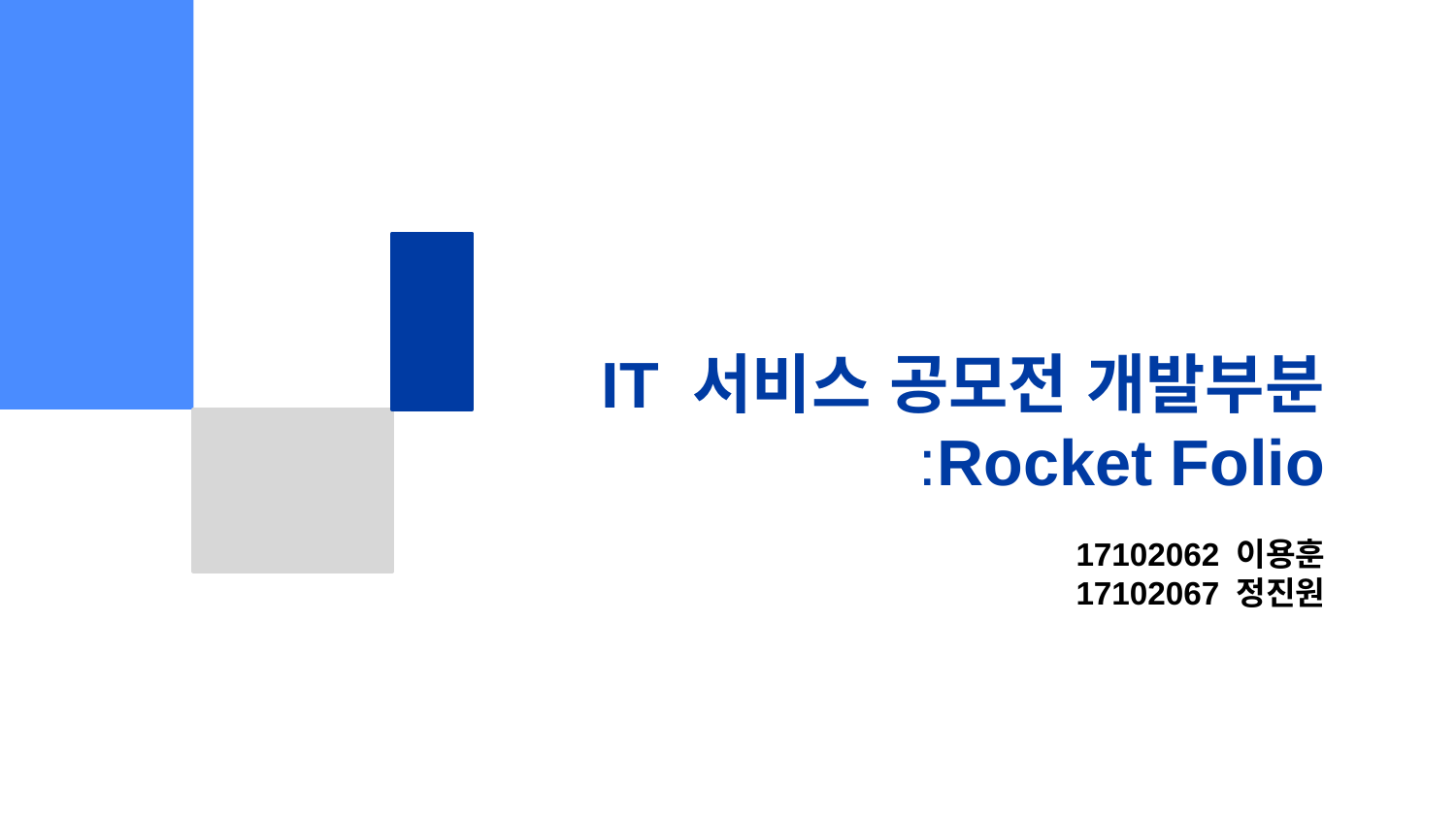

# IT 서비스 공모전 개발부분
:Rocket Folio

17102062 이용훈
17102067 정진원